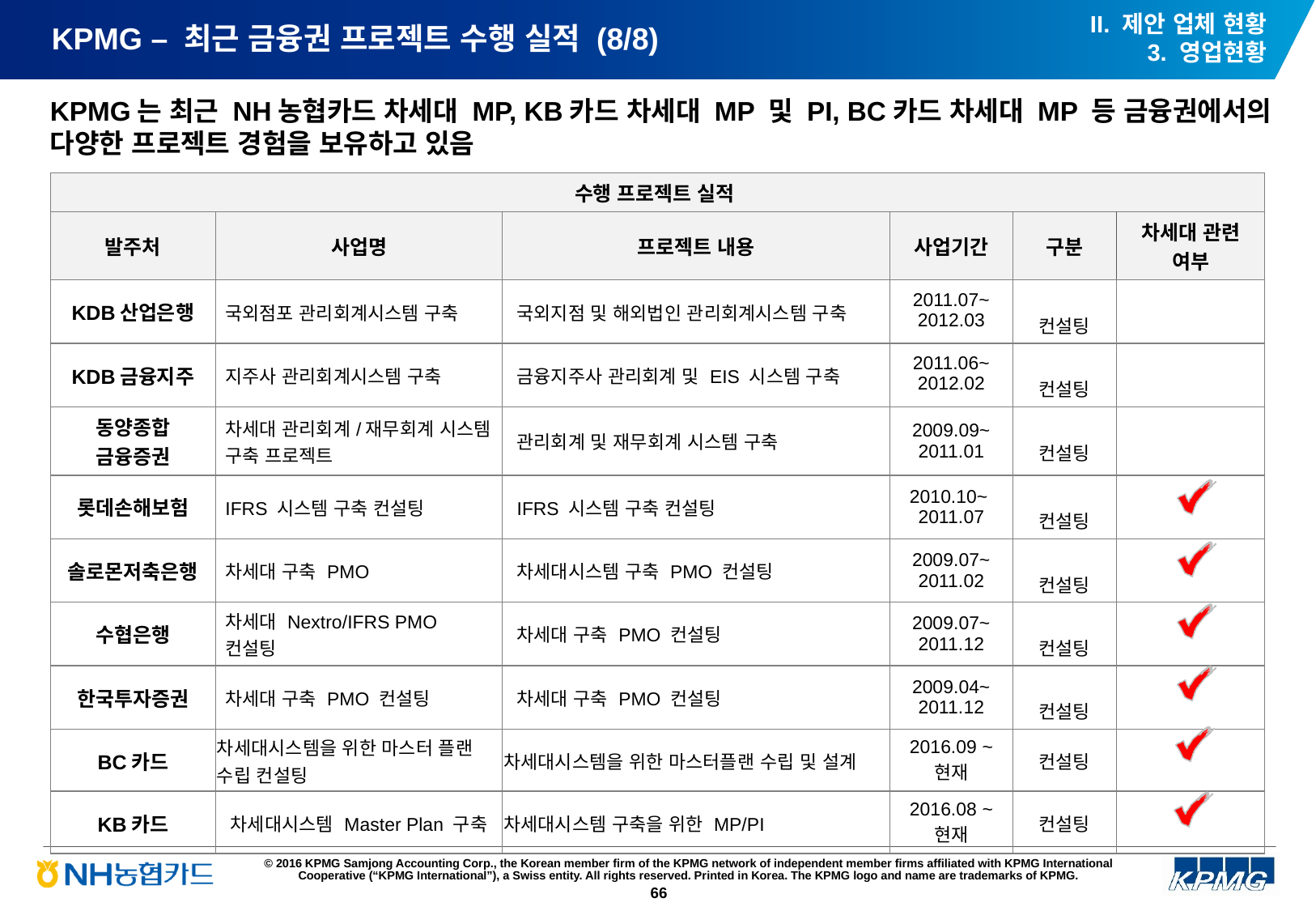

II. 제안 업체 현황
3. 영업현황
# KPMG – 최근 금융권 프로젝트 수행 실적 (8/8)
KPMG는 최근 NH농협카드 차세대 MP, KB카드 차세대 MP 및 PI, BC카드 차세대 MP 등 금융권에서의 다양한 프로젝트 경험을 보유하고 있음
| 수행 프로젝트 실적 |  |  |  |  |  |
| --- | --- | --- | --- | --- | --- |
| 발주처 | 사업명 | 프로젝트 내용 | 사업기간 | 구분 | 차세대 관련 여부 |
| KDB산업은행 | 국외점포 관리회계시스템 구축 | 국외지점 및 해외법인 관리회계시스템 구축 | 2011.07~ 2012.03 | 컨설팅 |  |
| KDB금융지주 | 지주사 관리회계시스템 구축 | 금융지주사 관리회계 및 EIS 시스템 구축 | 2011.06~ 2012.02 | 컨설팅 |  |
| 동양종합 금융증권 | 차세대 관리회계/재무회계 시스템 구축 프로젝트 | 관리회계 및 재무회계 시스템 구축 | 2009.09~ 2011.01 | 컨설팅 |  |
| 롯데손해보험 | IFRS 시스템 구축 컨설팅 | IFRS 시스템 구축 컨설팅 | 2010.10~ 2011.07 | 컨설팅 |  |
| 솔로몬저축은행 | 차세대 구축 PMO | 차세대시스템 구축 PMO 컨설팅 | 2009.07~ 2011.02 | 컨설팅 |  |
| 수협은행 | 차세대 Nextro/IFRS PMO 컨설팅 | 차세대 구축 PMO 컨설팅 | 2009.07~ 2011.12 | 컨설팅 |  |
| 한국투자증권 | 차세대 구축 PMO 컨설팅 | 차세대 구축 PMO 컨설팅 | 2009.04~ 2011.12 | 컨설팅 |  |
| BC카드 | 차세대시스템을 위한 마스터 플랜 수립 컨설팅 | 차세대시스템을 위한 마스터플랜 수립 및 설계 | 2016.09 ~ 현재 | 컨설팅 |  |
| KB카드 | 차세대시스템 Master Plan 구축 | 차세대시스템 구축을 위한 MP/PI | 2016.08 ~ 현재 | 컨설팅 |  |